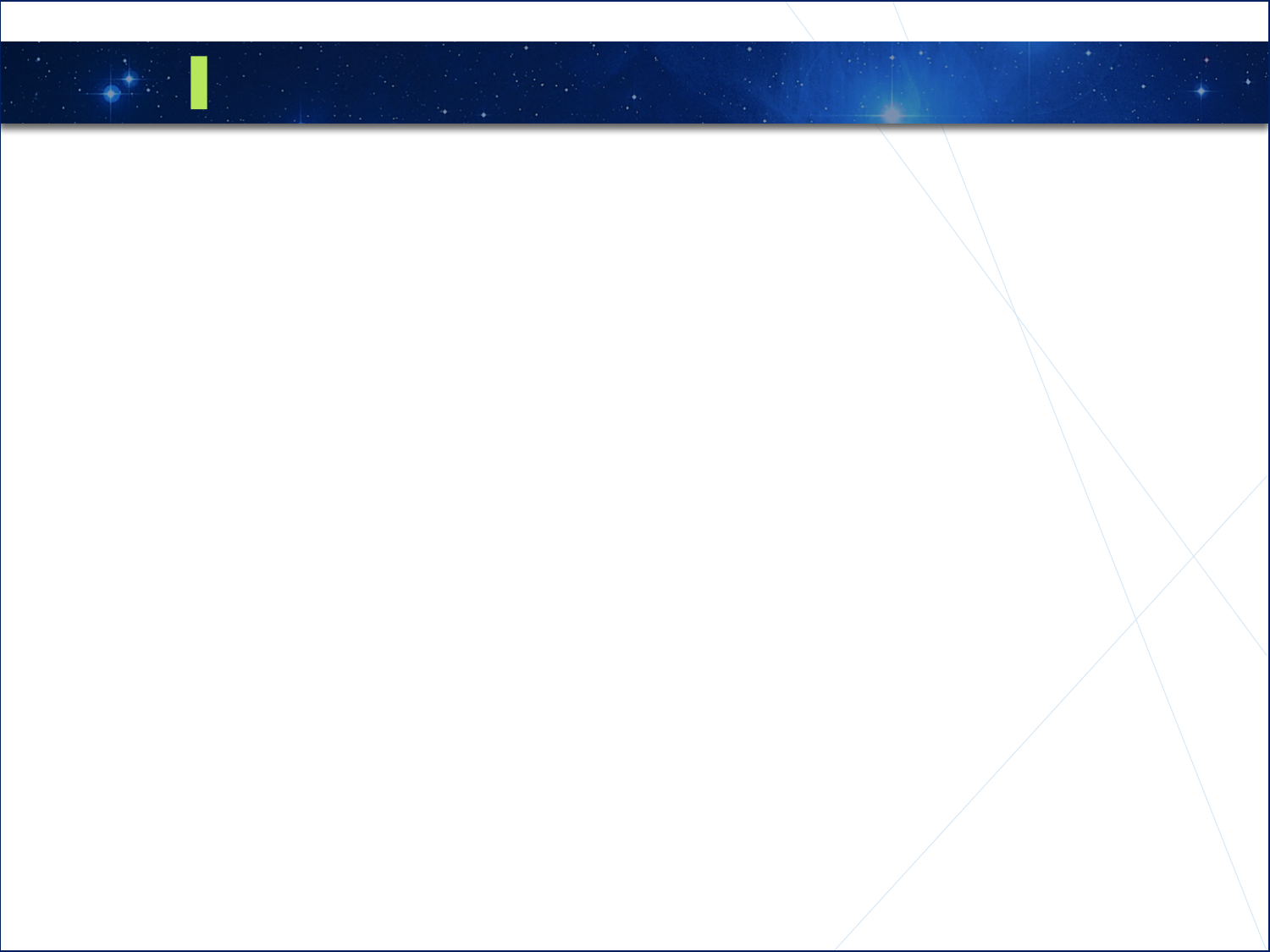

3-2
연구 내용 – Rule Based AI